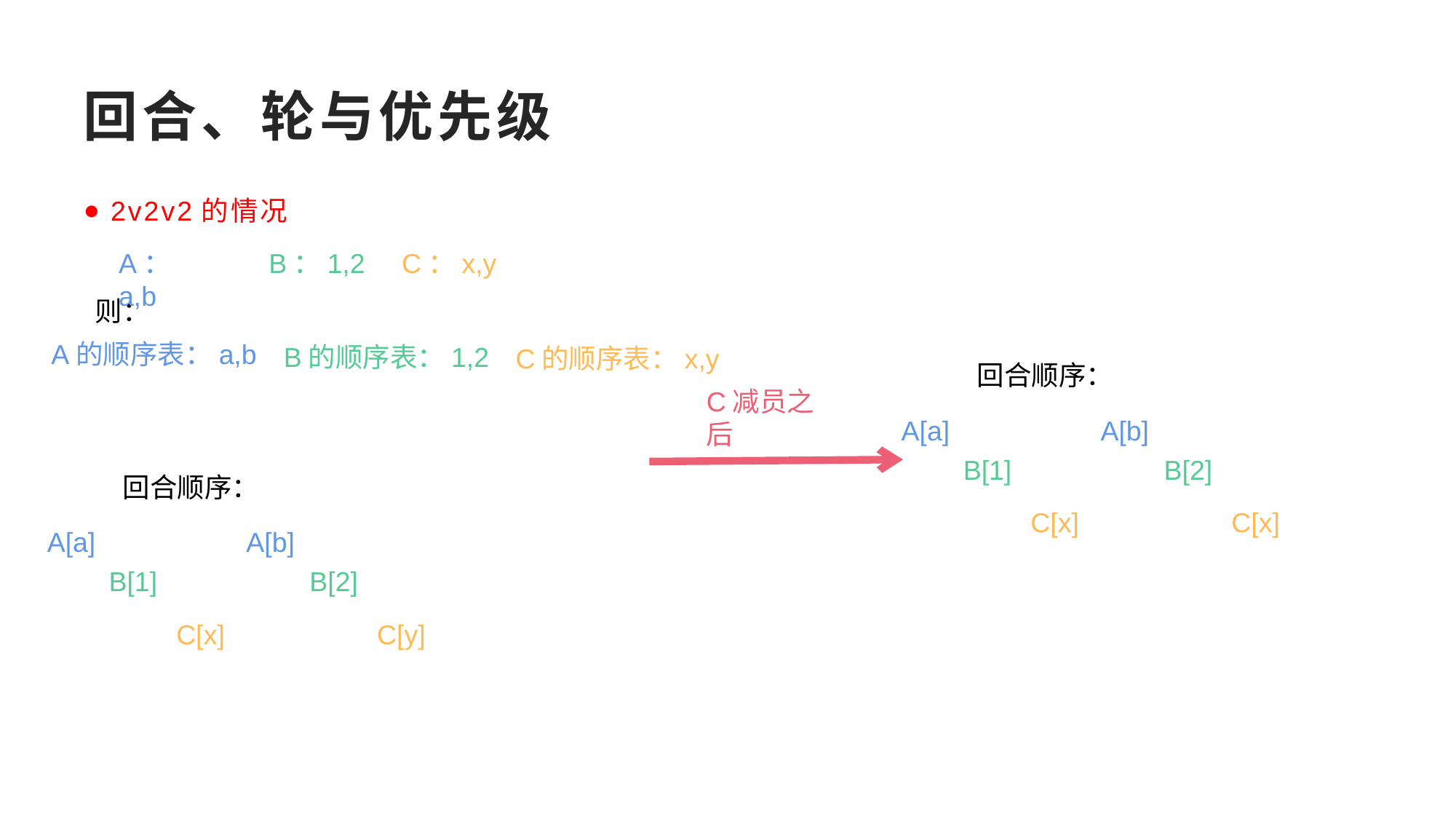

# 回合、轮与优先级
2v2v2的情况
A：a,b
B：1,2
C：x,y
则：
A的顺序表：a,b
B的顺序表：1,2
C的顺序表：x,y
回合顺序：
C减员之后
A[a]                    A[b]
B[1]                    B[2]
回合顺序：
C[x]                    C[x]
A[a]                    A[b]
B[1]                    B[2]
C[x]                    C[y]